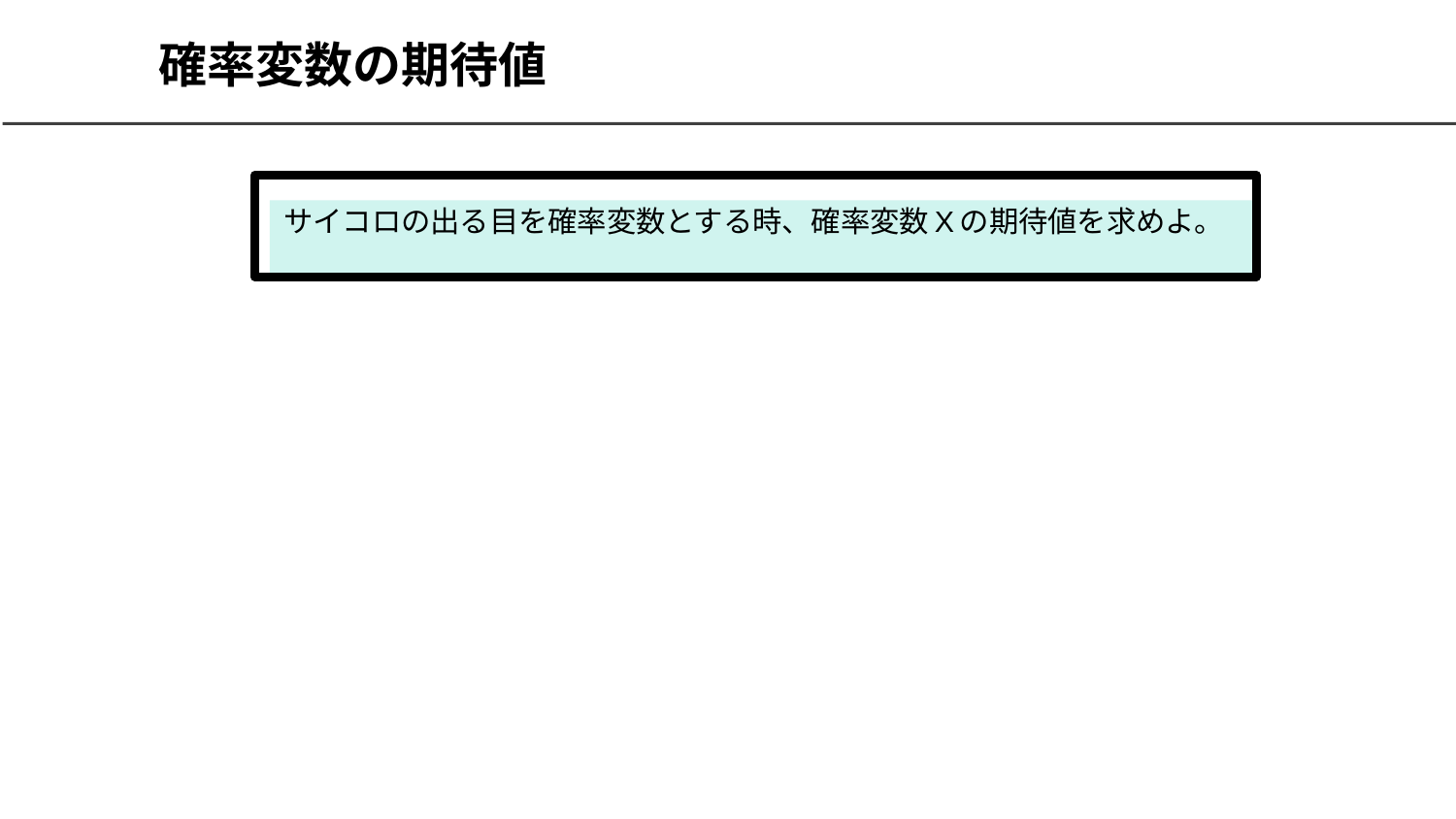

# 確率変数の期待値

サイコロの出る目を確率変数とする時、確率変数Xの期待値を求めよ。